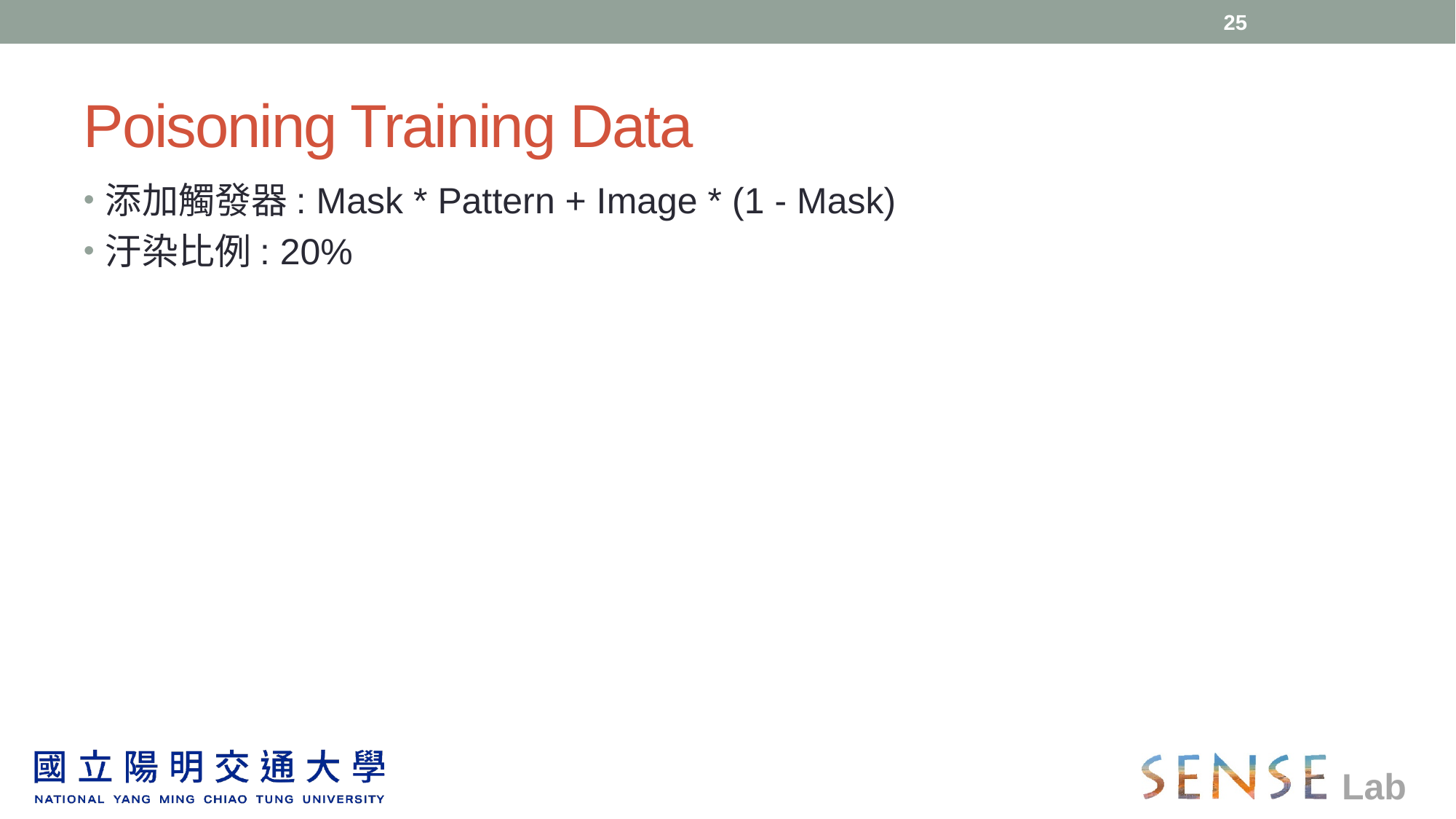

25
# Poisoning Training Data
添加觸發器: Mask * Pattern + Image * (1 - Mask)
汙染比例: 20%